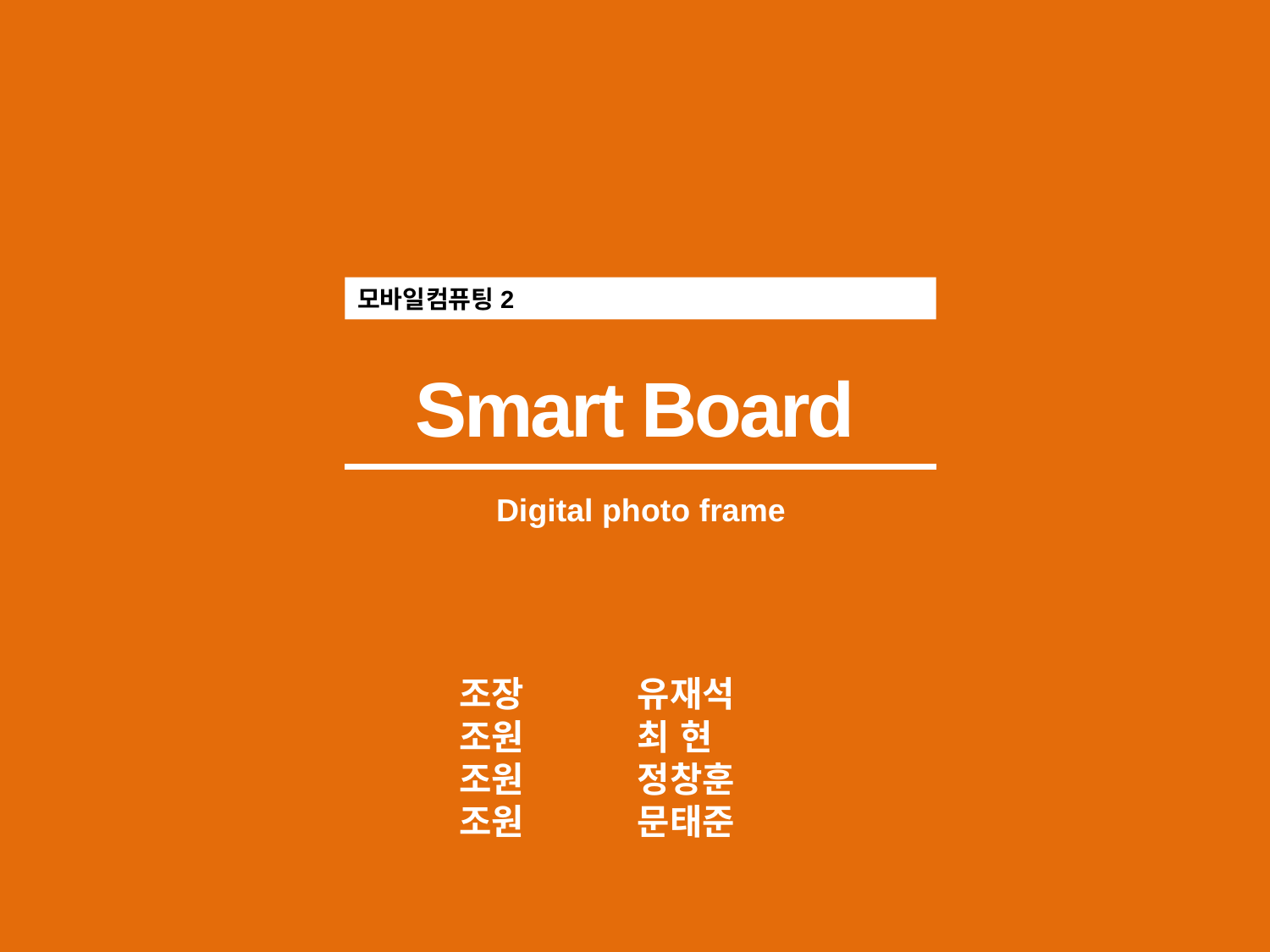

모바일컴퓨팅2
Smart Board
Digital photo frame
조장
조원
조원
조원
유재석
최 현
정창훈
문태준